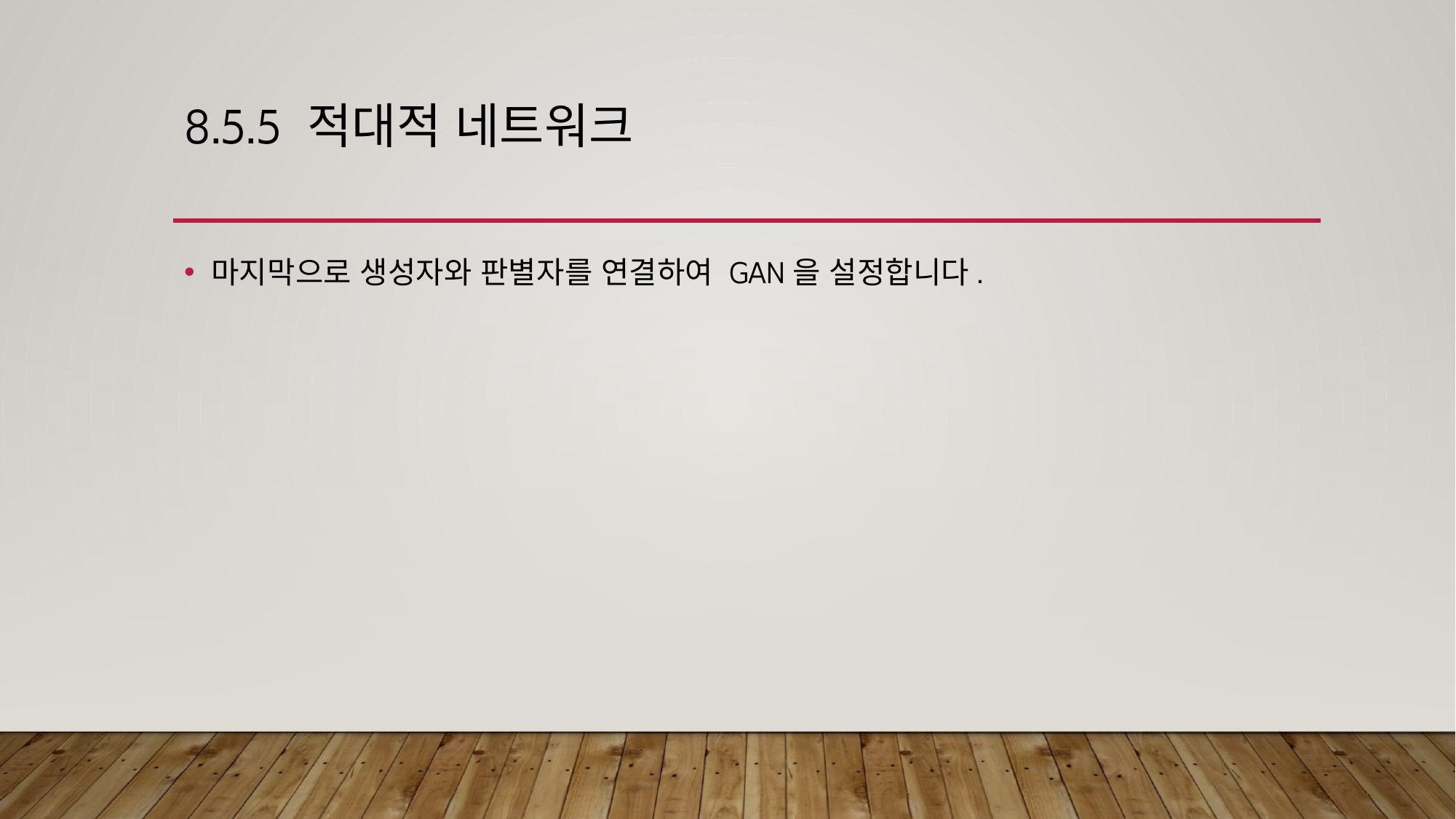

# 8.5.5 적대적 네트워크
마지막으로 생성자와 판별자를 연결하여 GAN을 설정합니다.